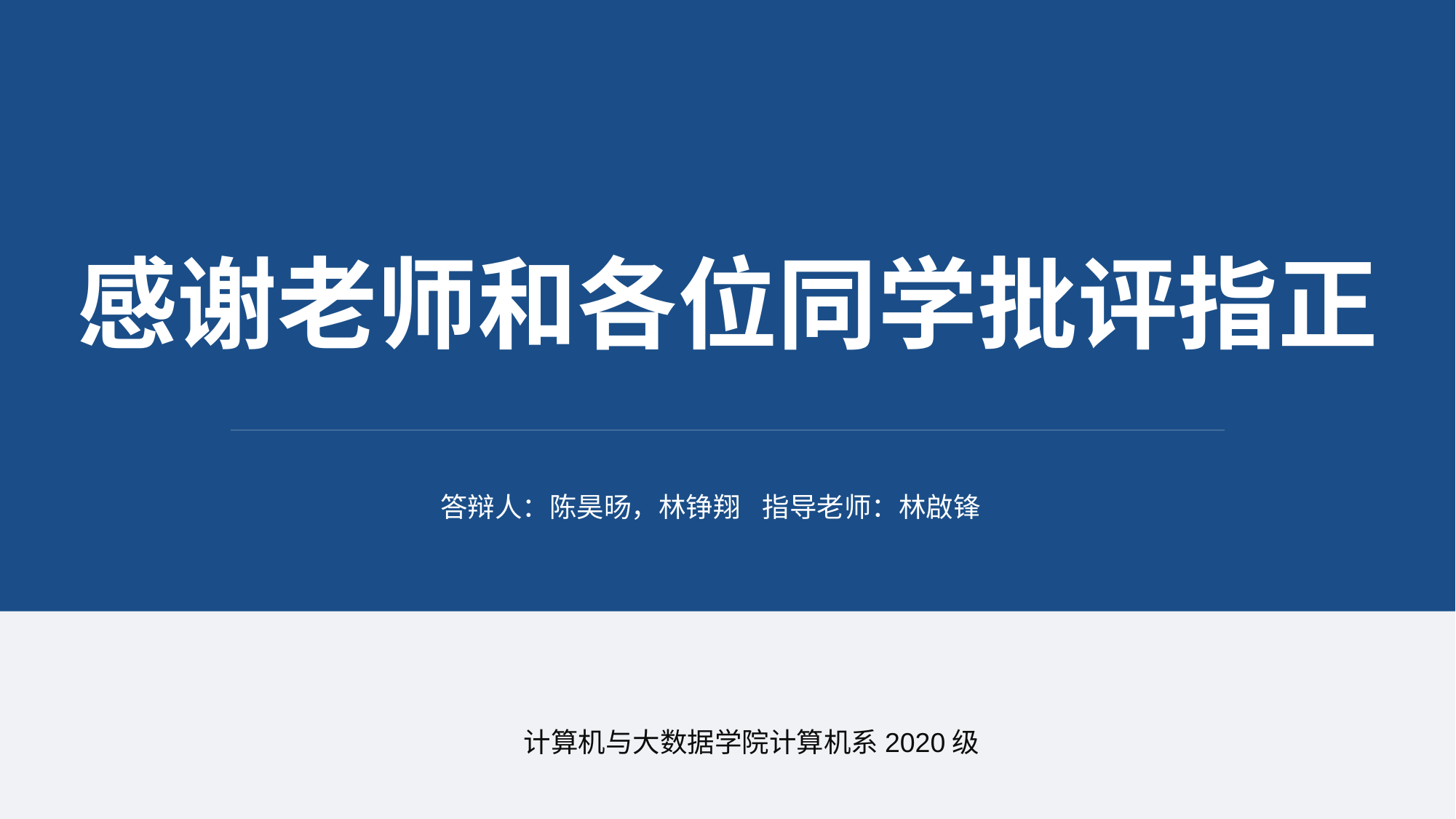

感谢老师和各位同学批评指正
答辩人：陈昊旸，林铮翔
指导老师：林啟锋
计算机与大数据学院计算机系2020级